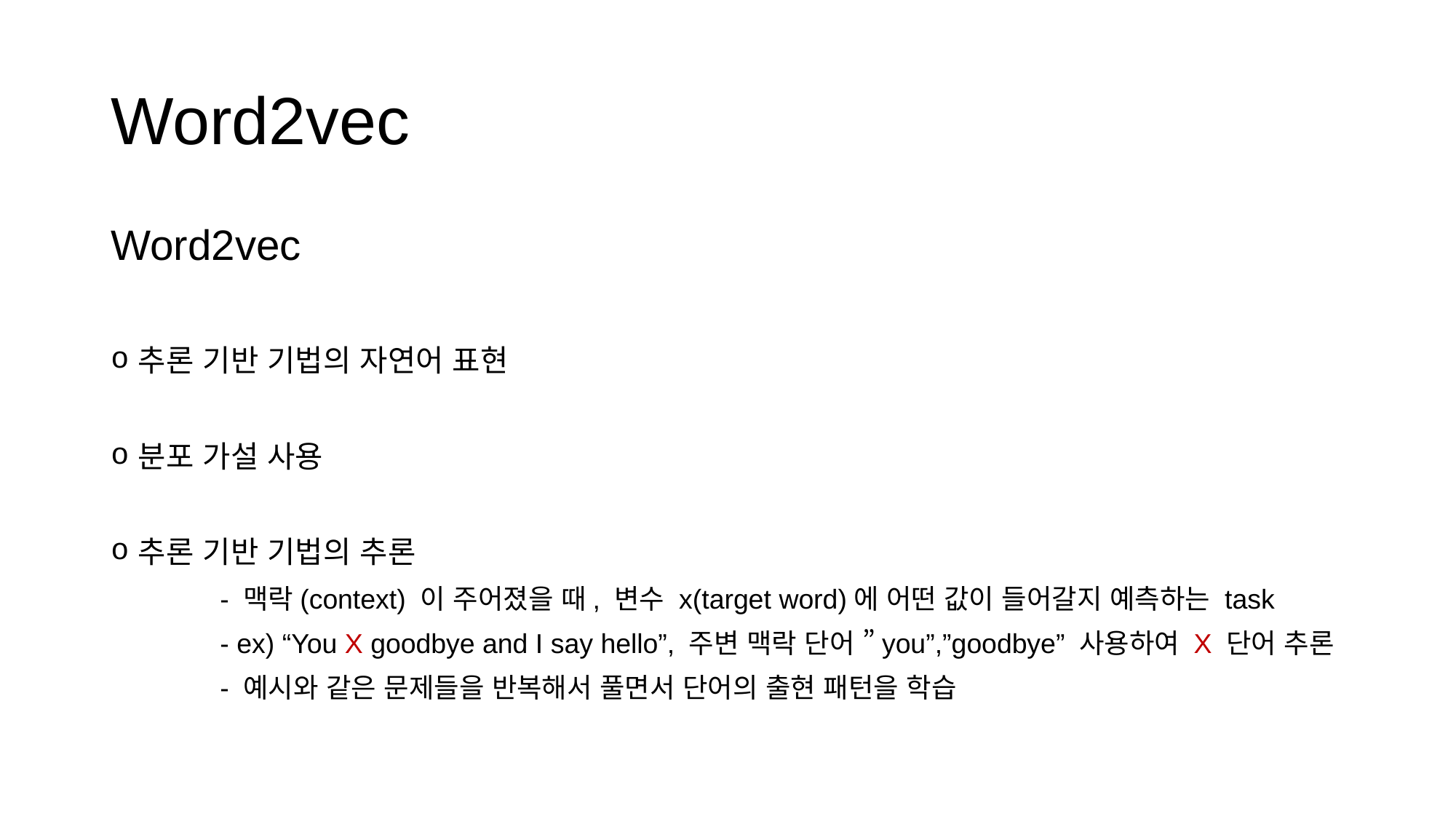

# Word2vec
Word2vec

추론 기반 기법의 자연어 표현

분포 가설 사용

추론 기반 기법의 추론
	- 맥락(context) 이 주어졌을 때, 변수 x(target word)에 어떤 값이 들어갈지 예측하는 task
	- ex) “You X goodbye and I say hello”, 주변 맥락 단어 ”you”,”goodbye” 사용하여 X 단어 추론
	- 예시와 같은 문제들을 반복해서 풀면서 단어의 출현 패턴을 학습